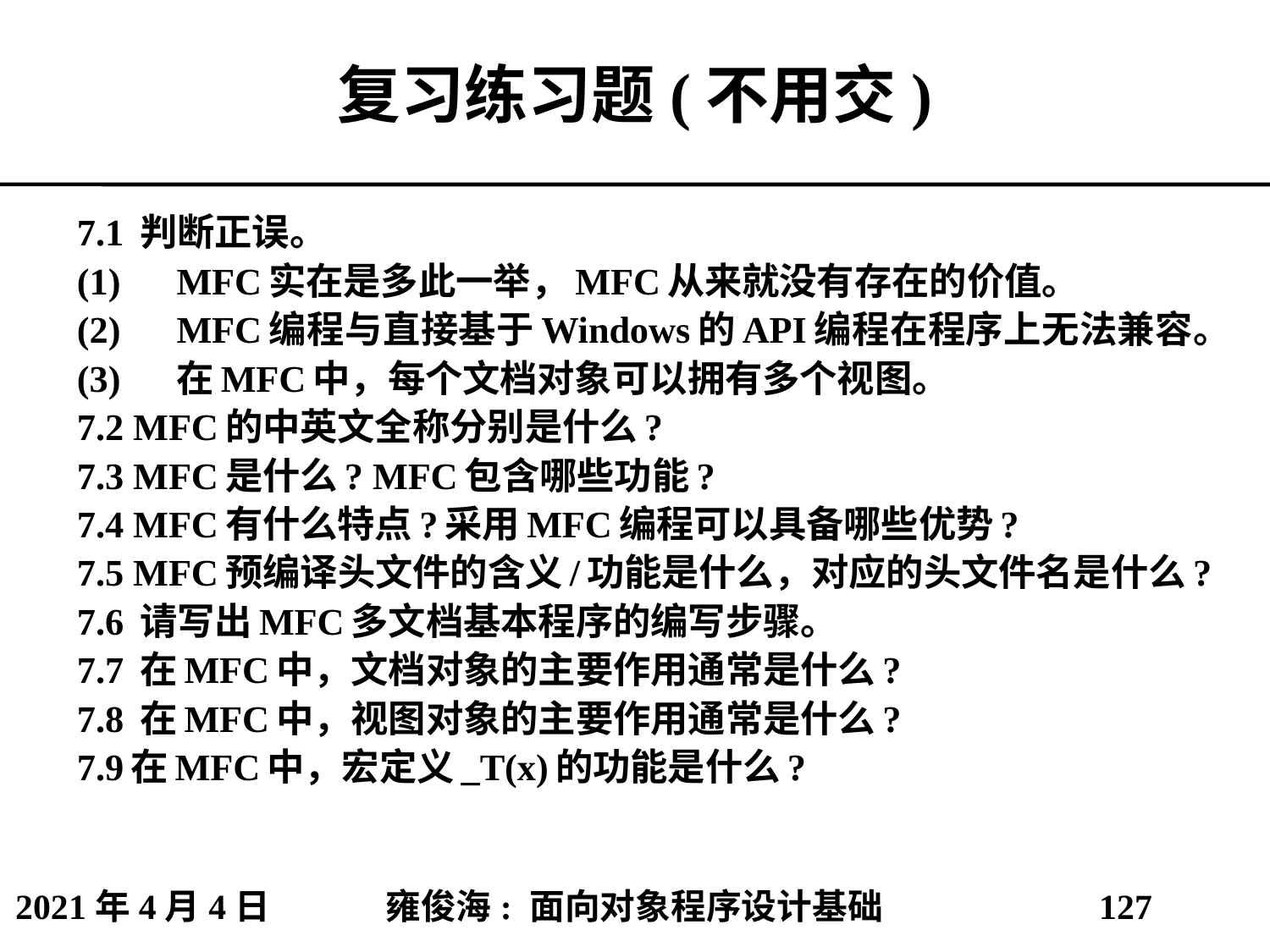

# 复习练习题(不用交)

7.1 判断正误。
(1)	MFC实在是多此一举，MFC从来就没有存在的价值。
(2)	MFC编程与直接基于Windows的API编程在程序上无法兼容。
(3)	在MFC中，每个文档对象可以拥有多个视图。
7.2 MFC的中英文全称分别是什么?
7.3 MFC是什么? MFC包含哪些功能?
7.4 MFC有什么特点?采用MFC编程可以具备哪些优势?
7.5 MFC预编译头文件的含义/功能是什么，对应的头文件名是什么?
7.6 请写出MFC多文档基本程序的编写步骤。
7.7 在MFC中，文档对象的主要作用通常是什么?
7.8 在MFC中，视图对象的主要作用通常是什么?
7.9在MFC中，宏定义_T(x)的功能是什么?
2021年4月4日
雍俊海: 面向对象程序设计基础
127